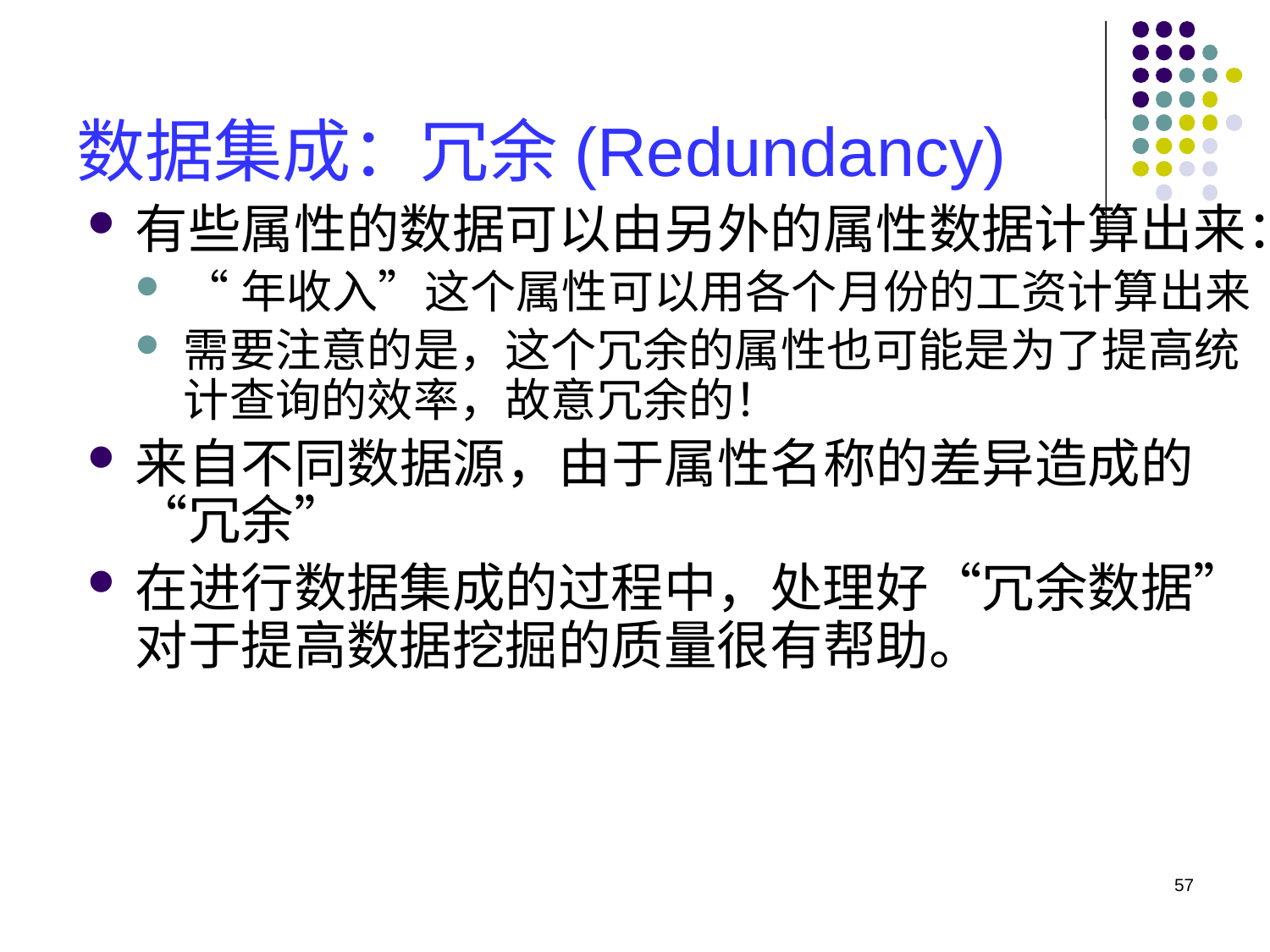

# 数据集成：冗余(Redundancy)
有些属性的数据可以由另外的属性数据计算出来：
“年收入”这个属性可以用各个月份的工资计算出来
需要注意的是，这个冗余的属性也可能是为了提高统计查询的效率，故意冗余的！
来自不同数据源，由于属性名称的差异造成的“冗余”
在进行数据集成的过程中，处理好“冗余数据”对于提高数据挖掘的质量很有帮助。

57